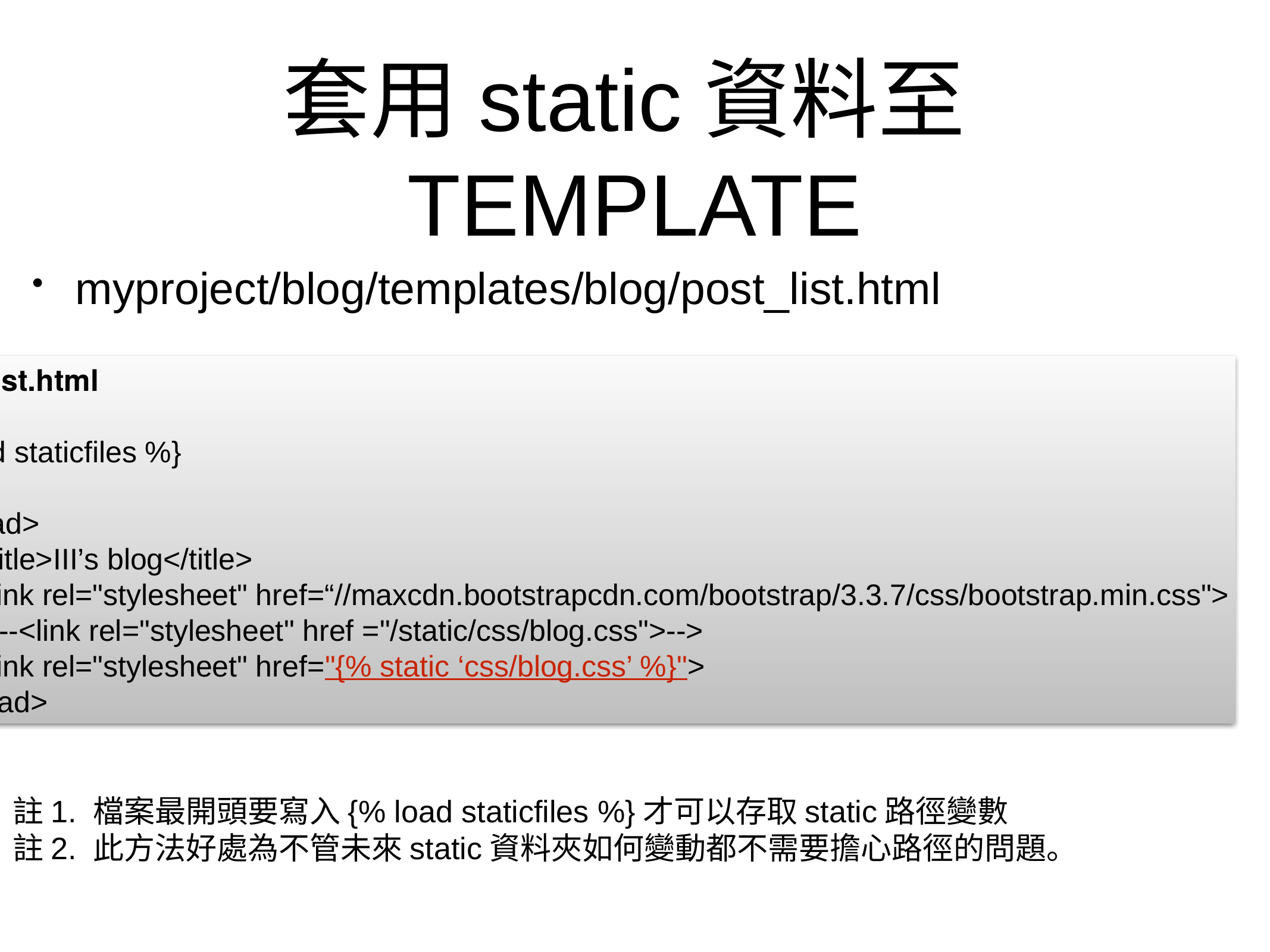

# 套用static資料至TEMPLATE
myproject/blog/templates/blog/post_list.html
post_list.html

{% load staticfiles %}
<html>
    <head>
        <title>III’s blog</title>
        <link rel="stylesheet" href=“//maxcdn.bootstrapcdn.com/bootstrap/3.3.7/css/bootstrap.min.css">
             <!--<link rel="stylesheet" href ="/static/css/blog.css">-->
        <link rel="stylesheet" href="{% static ‘css/blog.css’ %}">
    </head>
註1. 檔案最開頭要寫入{% load staticfiles %}才可以存取static路徑變數
註2. 此方法好處為不管未來static資料夾如何變動都不需要擔心路徑的問題。